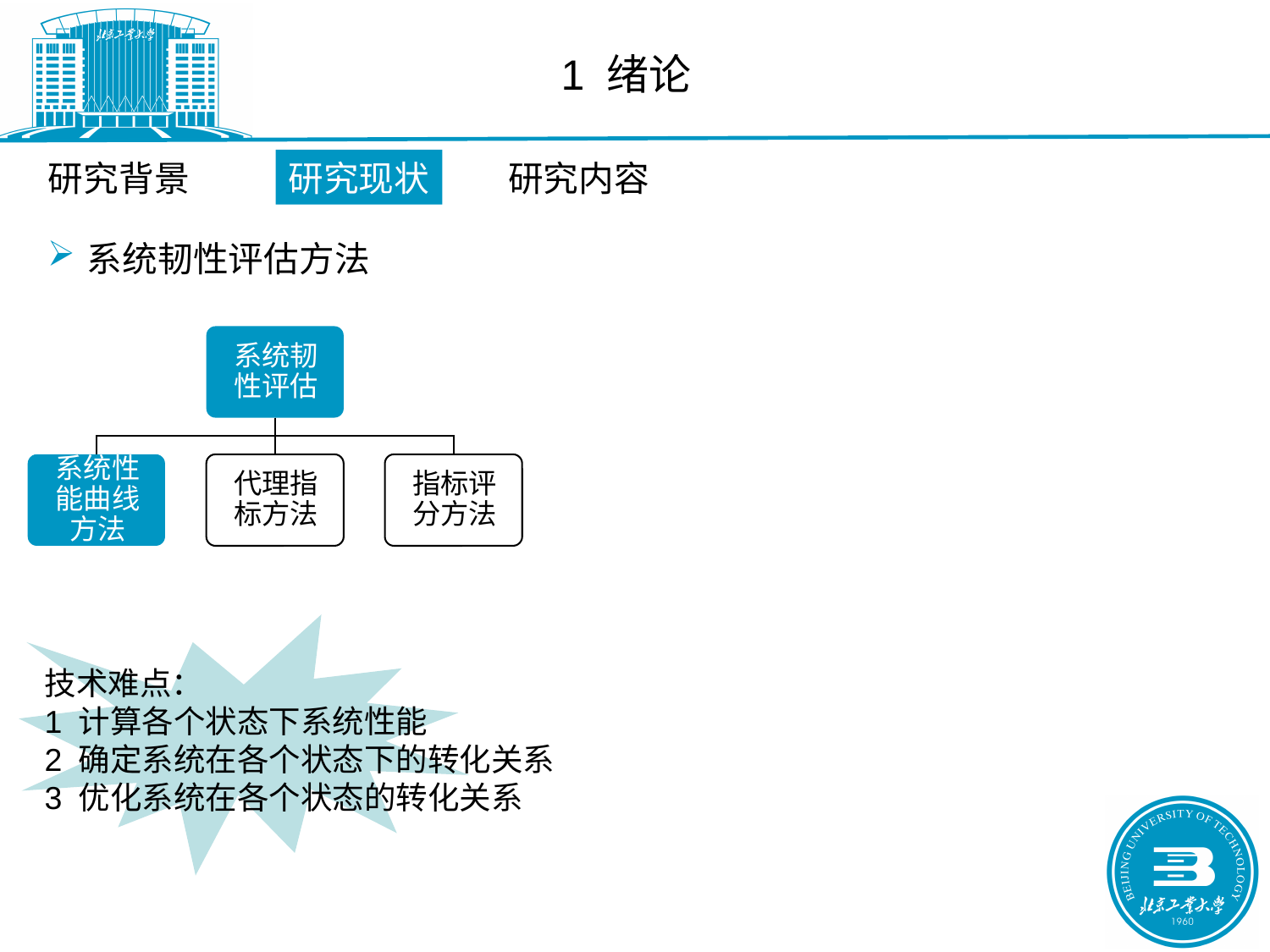

1 绪论
研究背景
研究现状
研究内容
系统韧性评估方法
系统韧性评估
系统性能曲线方法
代理指标方法
指标评分方法

技术难点：
1 计算各个状态下系统性能
2 确定系统在各个状态下的转化关系
3 优化系统在各个状态的转化关系